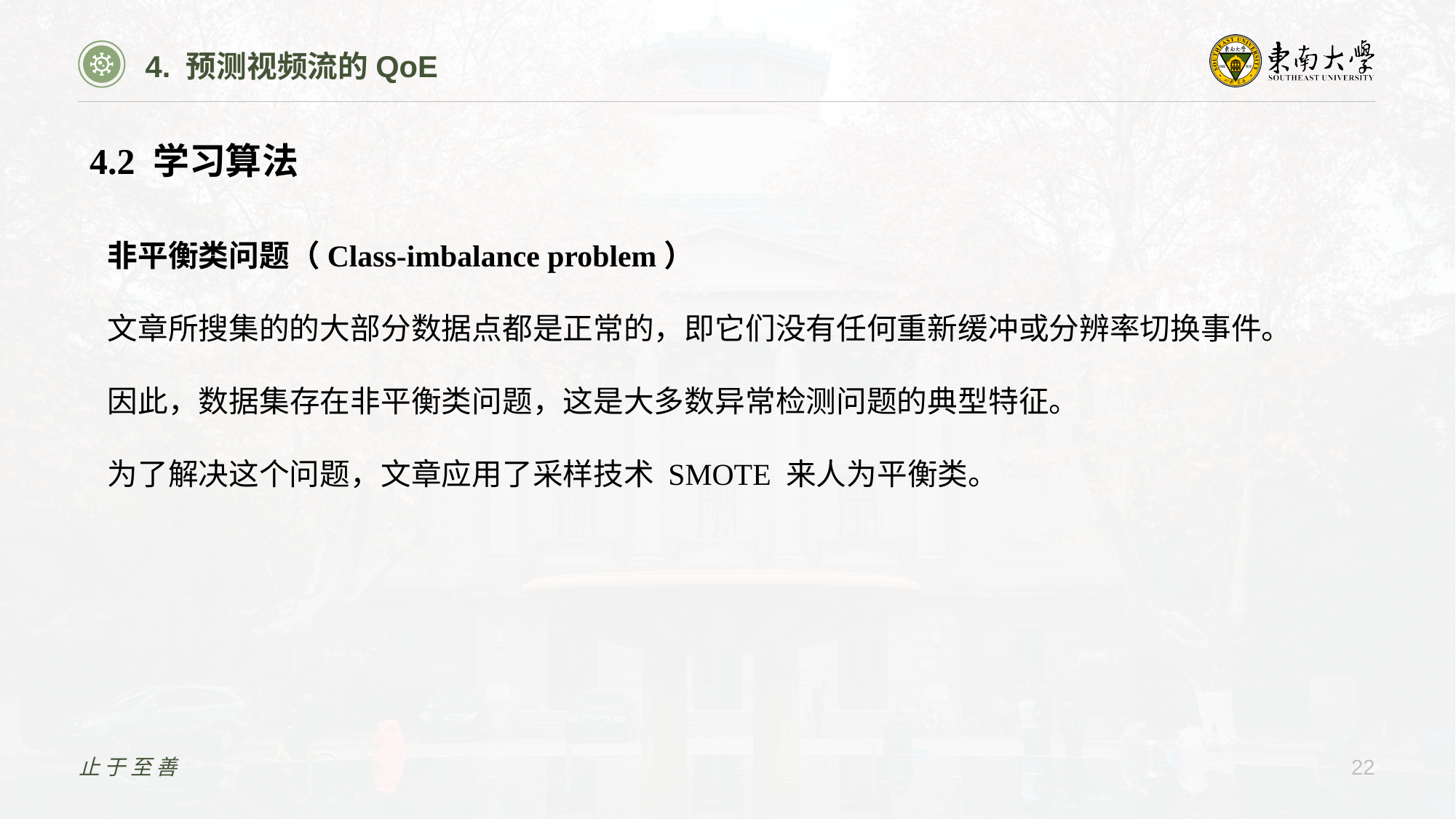

4. 预测视频流的QoE
4.2 学习算法
非平衡类问题（Class-imbalance problem）

文章所搜集的的大部分数据点都是正常的，即它们没有任何重新缓冲或分辨率切换事件。

因此，数据集存在非平衡类问题，这是大多数异常检测问题的典型特征。

为了解决这个问题，文章应用了采样技术 SMOTE 来人为平衡类。
止于至善
22